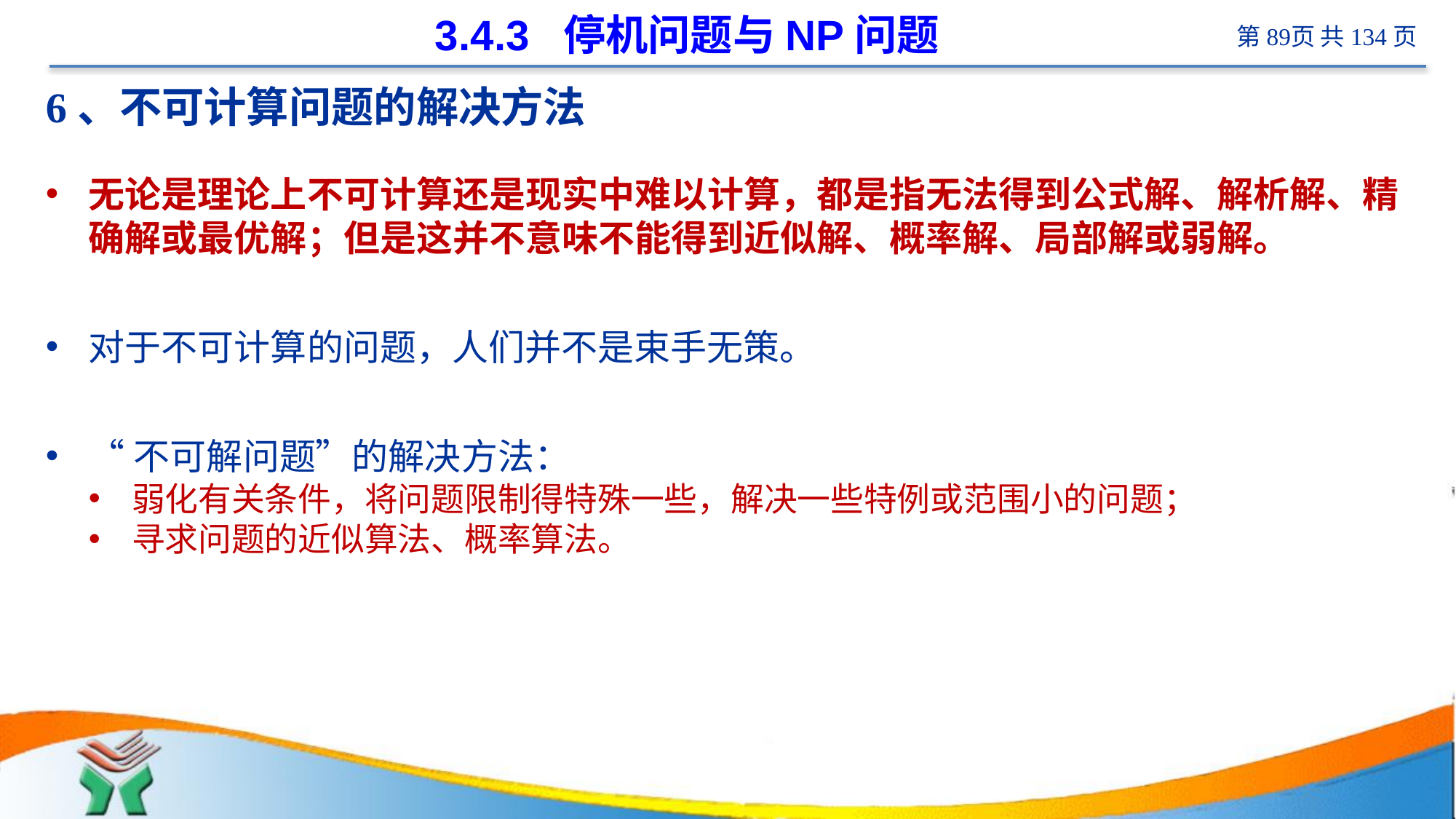

# 3.4.3  停机问题与NP问题
6、不可计算问题的解决方法

无论是理论上不可计算还是现实中难以计算，都是指无法得到公式解、解析解、精确解或最优解；但是这并不意味不能得到近似解、概率解、局部解或弱解。

对于不可计算的问题，人们并不是束手无策。

“不可解问题”的解决方法：
弱化有关条件，将问题限制得特殊一些，解决一些特例或范围小的问题；
寻求问题的近似算法、概率算法。